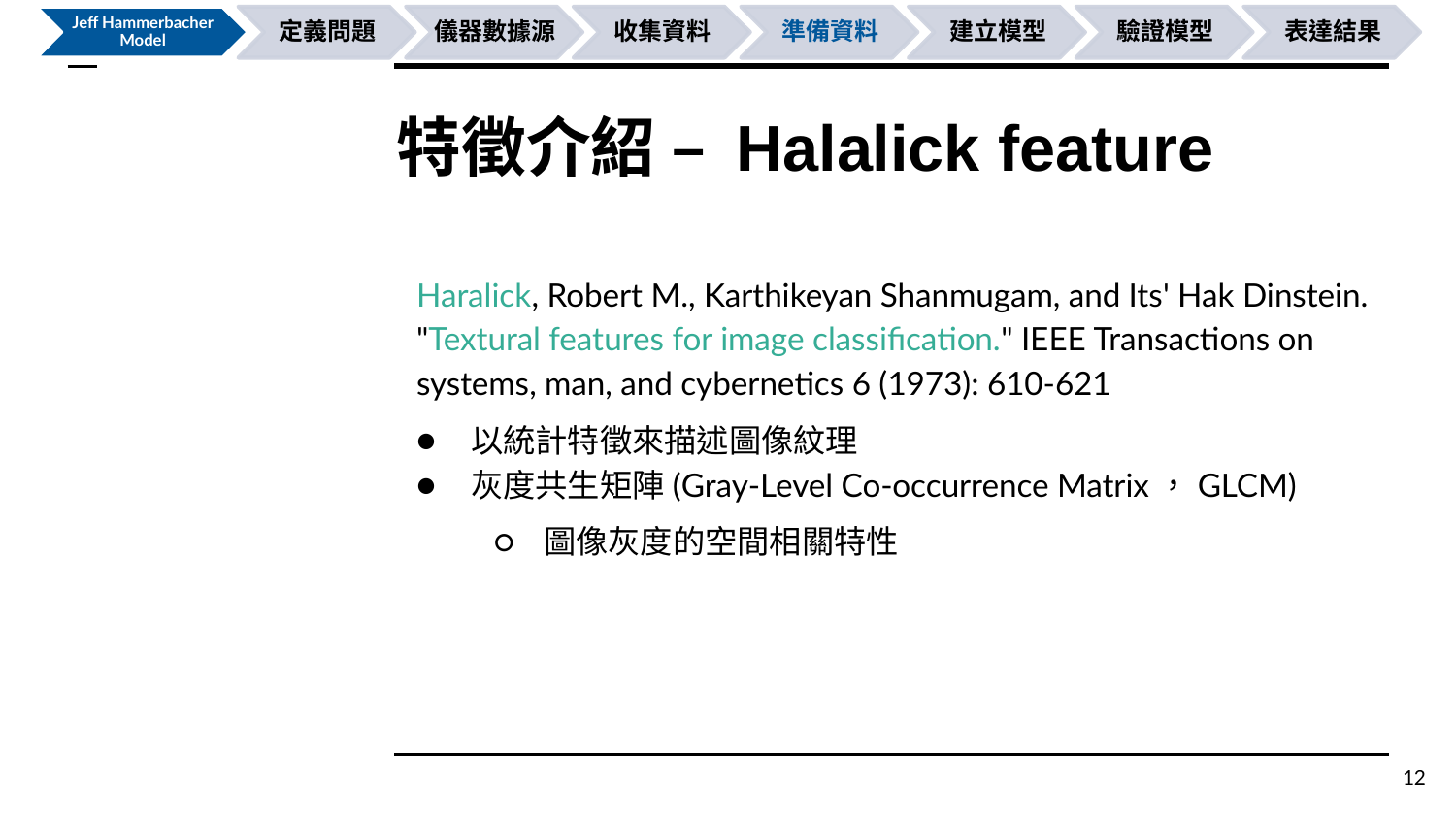

Jeff Hammerbacher Model
定義問題
儀器數據源
收集資料
準備資料
建立模型
驗證模型
表達結果
# 特徵介紹 – Halalick feature
Haralick, Robert M., Karthikeyan Shanmugam, and Its' Hak Dinstein. "Textural features for image classification." IEEE Transactions on systems, man, and cybernetics 6 (1973): 610-621
以統計特徵來描述圖像紋理
灰度共生矩陣(Gray-Level Co-occurrence Matrix，GLCM)
圖像灰度的空間相關特性
12